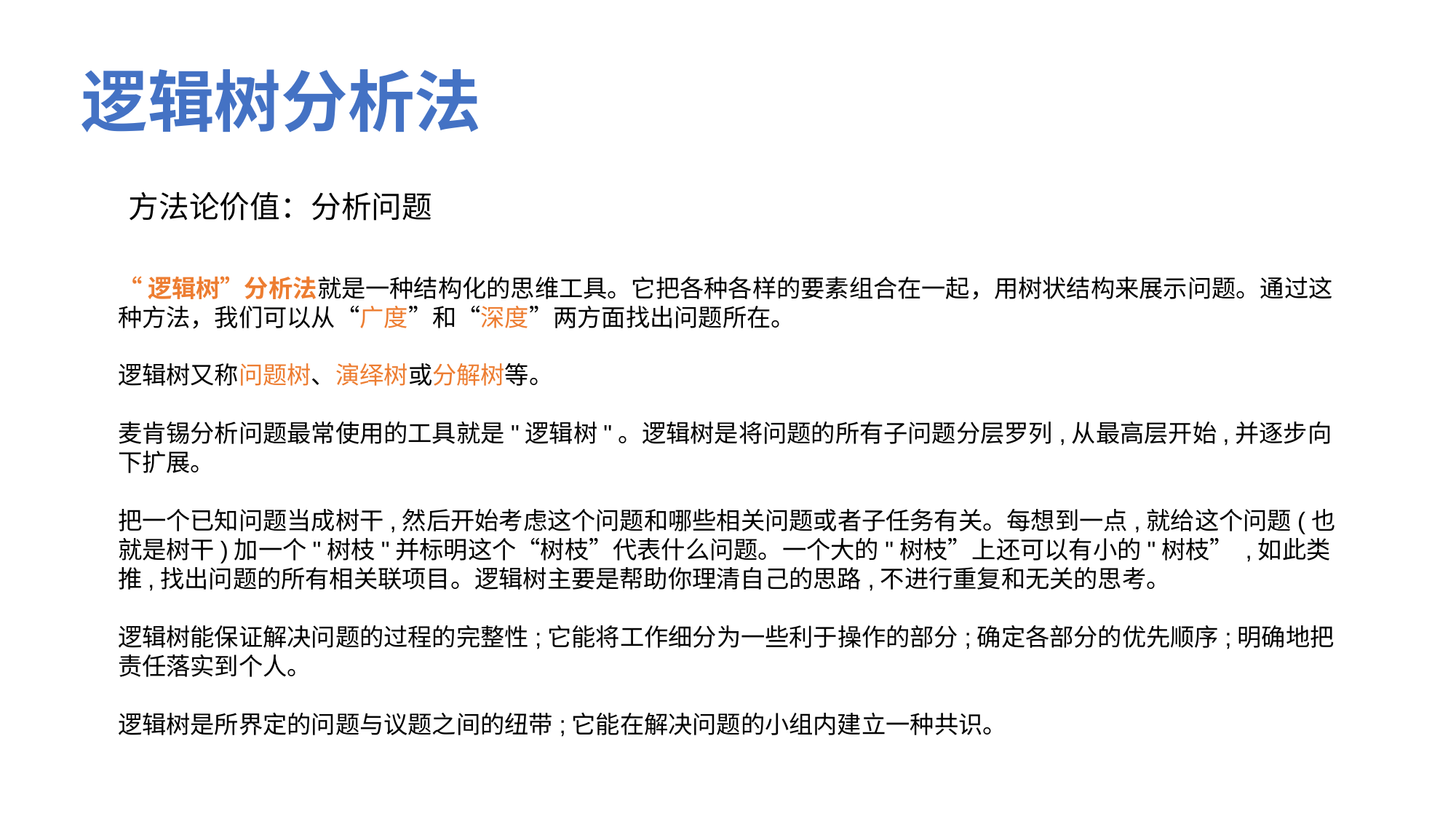

# 逻辑树分析法
方法论价值：分析问题
“逻辑树”分析法就是一种结构化的思维工具。它把各种各样的要素组合在一起，用树状结构来展示问题。通过这种方法，我们可以从“广度”和“深度”两方面找出问题所在。

逻辑树又称问题树、演绎树或分解树等。

麦肯锡分析问题最常使用的工具就是"逻辑树"。逻辑树是将问题的所有子问题分层罗列,从最高层开始,并逐步向下扩展。

把一个已知问题当成树干,然后开始考虑这个问题和哪些相关问题或者子任务有关。每想到一点,就给这个问题(也就是树干)加一个"树枝"并标明这个“树枝”代表什么问题。一个大的"树枝”上还可以有小的"树枝” ,如此类推,找出问题的所有相关联项目。逻辑树主要是帮助你理清自己的思路,不进行重复和无关的思考。

逻辑树能保证解决问题的过程的完整性;它能将工作细分为一些利于操作的部分;确定各部分的优先顺序;明确地把责任落实到个人。

逻辑树是所界定的问题与议题之间的纽带;它能在解决问题的小组内建立一种共识。